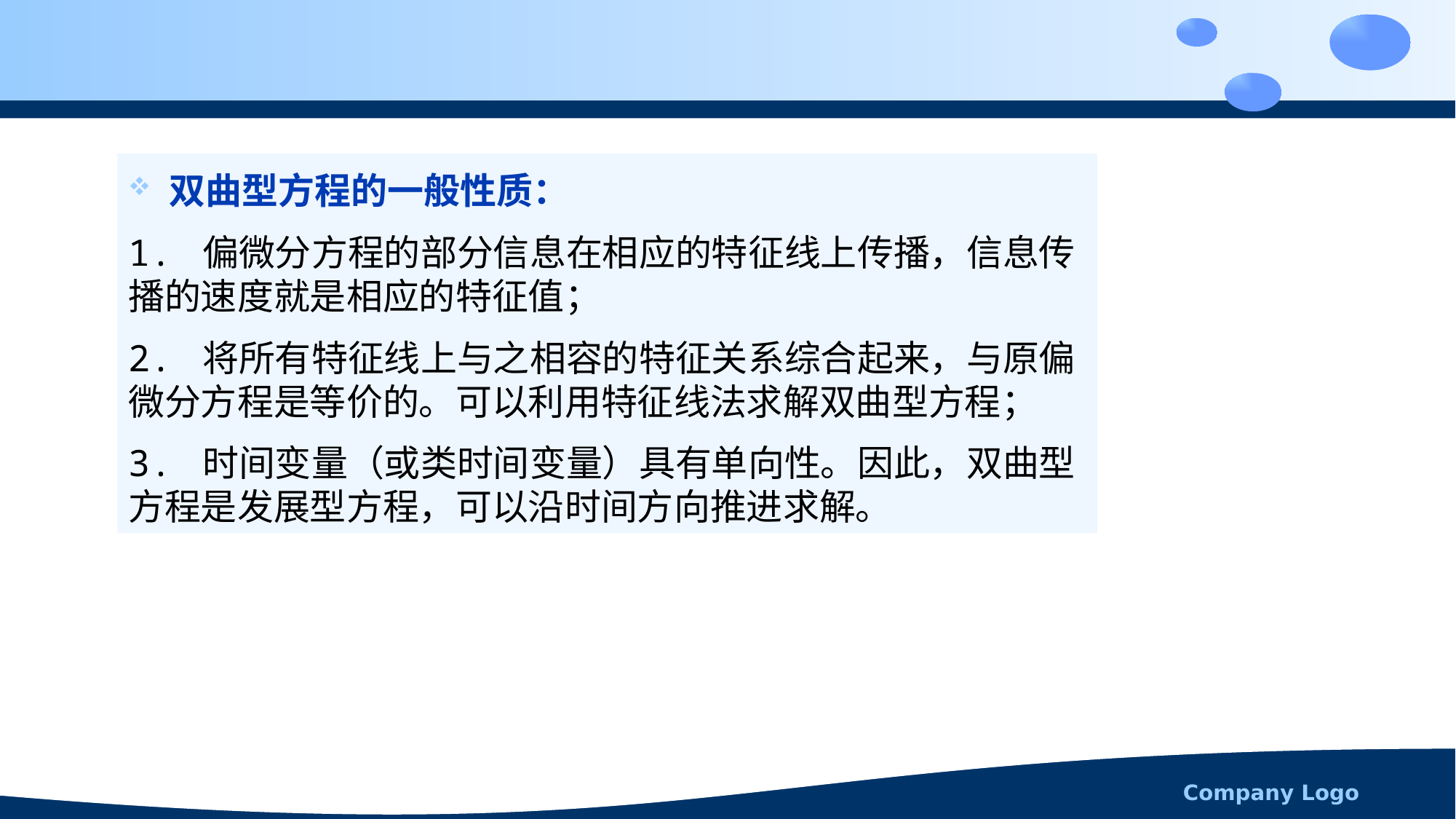

双曲型方程的一般性质：
1. 偏微分方程的部分信息在相应的特征线上传播，信息传播的速度就是相应的特征值；
2. 将所有特征线上与之相容的特征关系综合起来，与原偏微分方程是等价的。可以利用特征线法求解双曲型方程；
3. 时间变量（或类时间变量）具有单向性。因此，双曲型方程是发展型方程，可以沿时间方向推进求解。
Company Logo